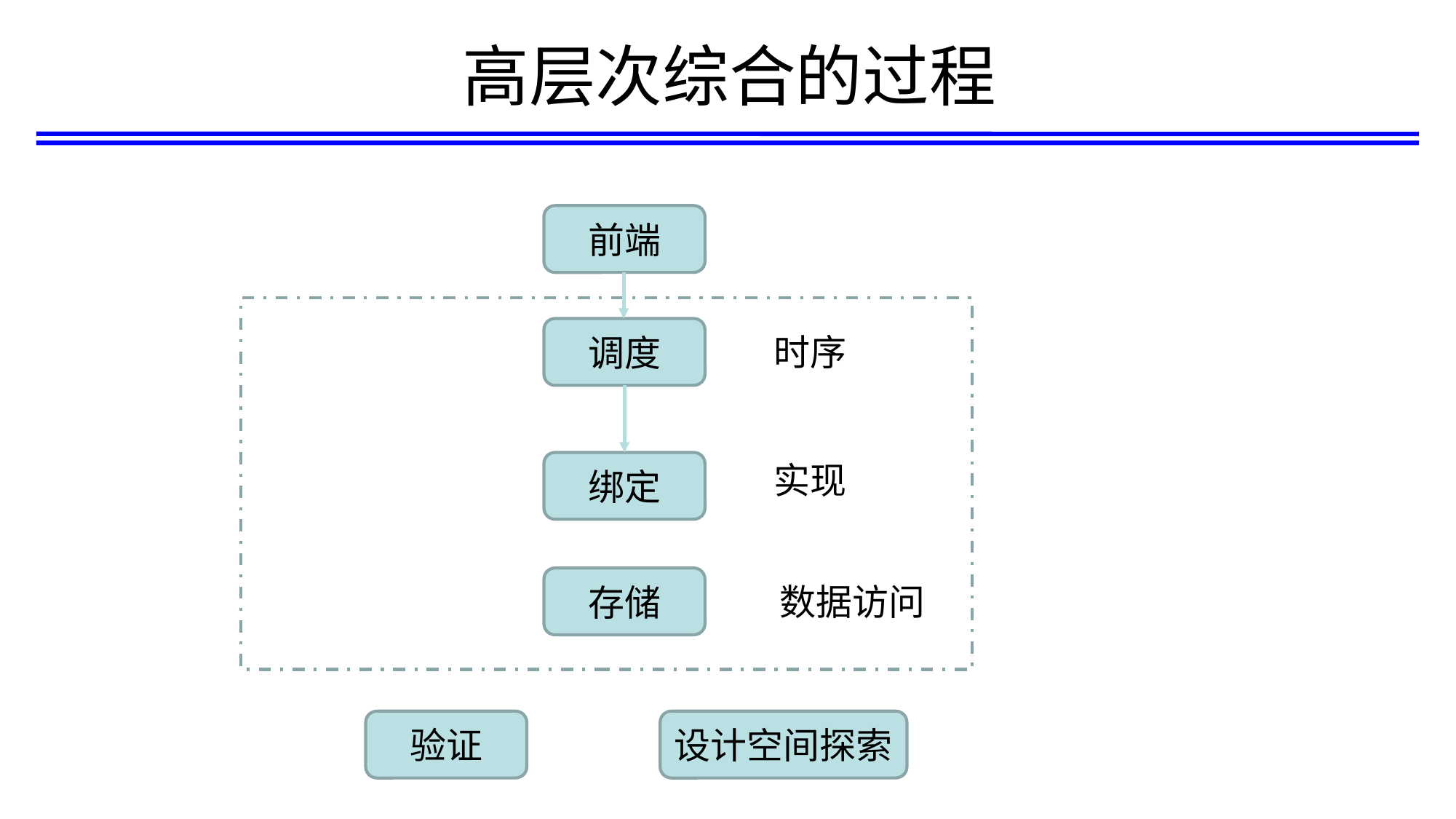

# 高层次综合的过程
前端

调度
时序
实现
绑定
存储
数据访问
设计空间探索
验证